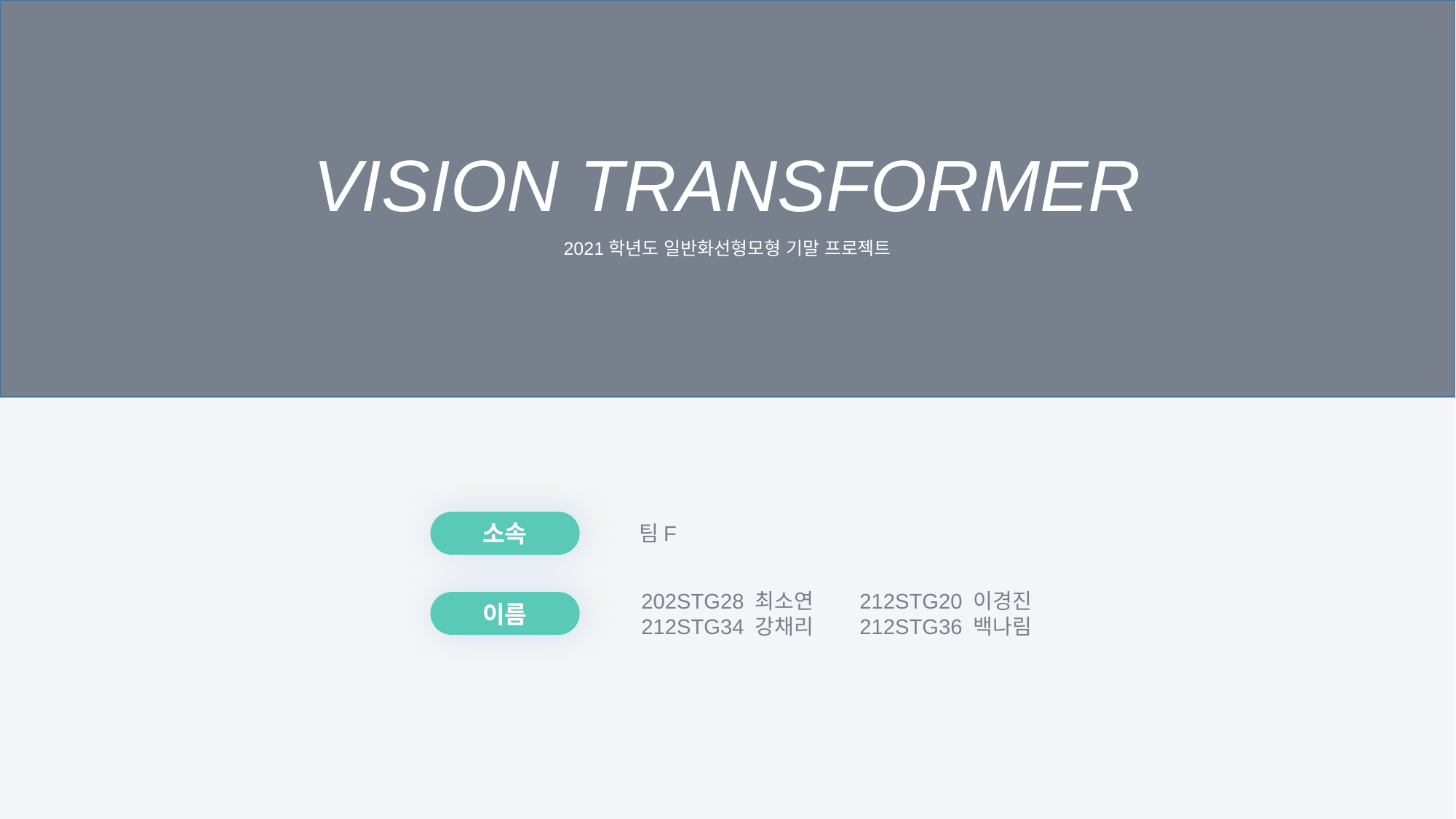

VISION TRANSFORMER
2021학년도 일반화선형모형 기말 프로젝트
소속
팀F
202STG28 최소연	212STG20 이경진
212STG34 강채리	212STG36 백나림
이름